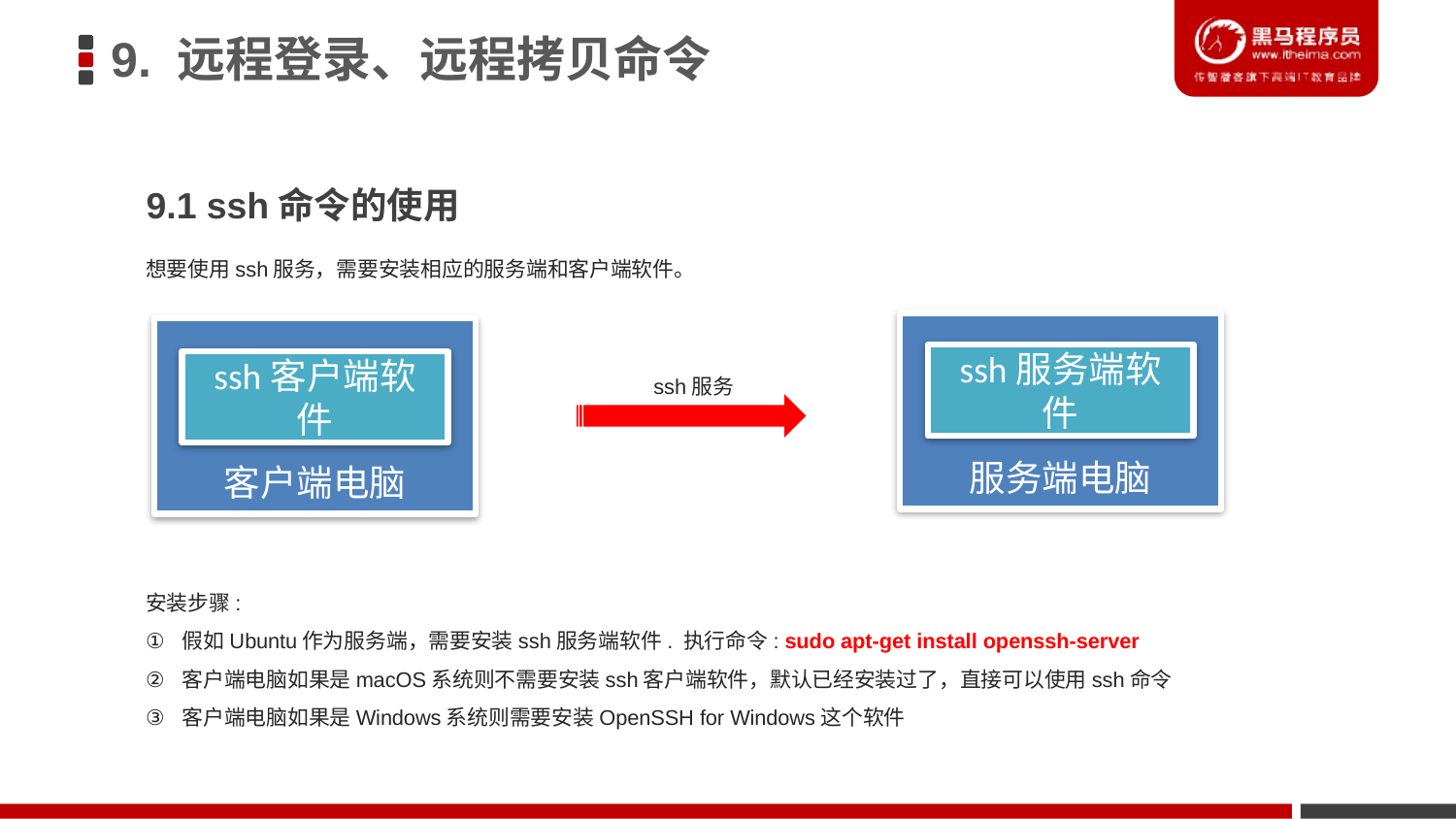

9. 远程登录、远程拷贝命令
9.1 ssh命令的使用
想要使用ssh服务，需要安装相应的服务端和客户端软件。

服务端电脑

客户端电脑
ssh服务端软件
ssh客户端软件
ssh服务

安装步骤:
假如Ubuntu作为服务端，需要安装ssh服务端软件. 执行命令: sudo apt-get install openssh-server
客户端电脑如果是macOS系统则不需要安装ssh客户端软件，默认已经安装过了，直接可以使用ssh命令
客户端电脑如果是Windows系统则需要安装OpenSSH for Windows这个软件